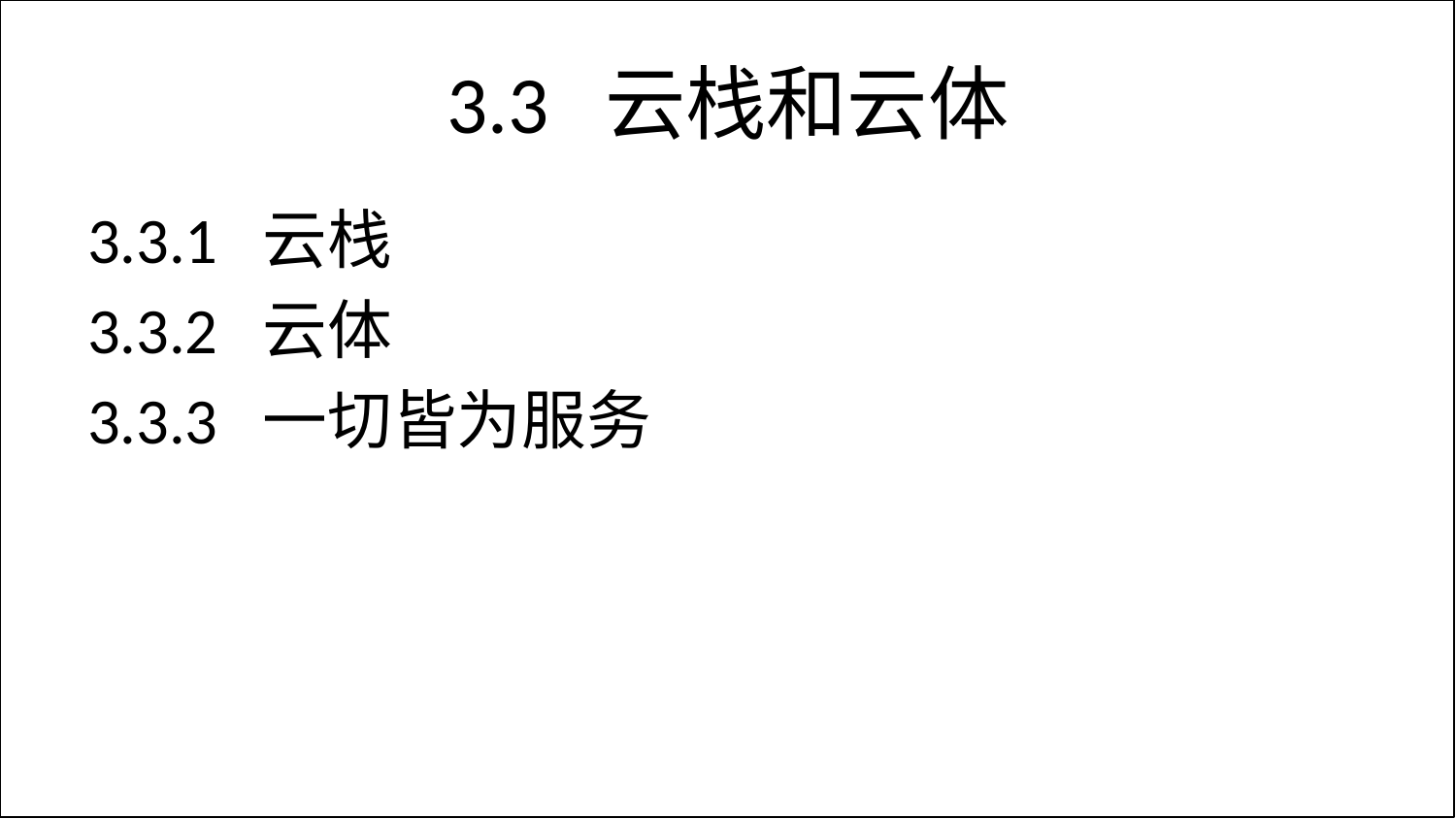

# 3.3  云栈和云体
3.3.1  云栈
3.3.2  云体
3.3.3  一切皆为服务